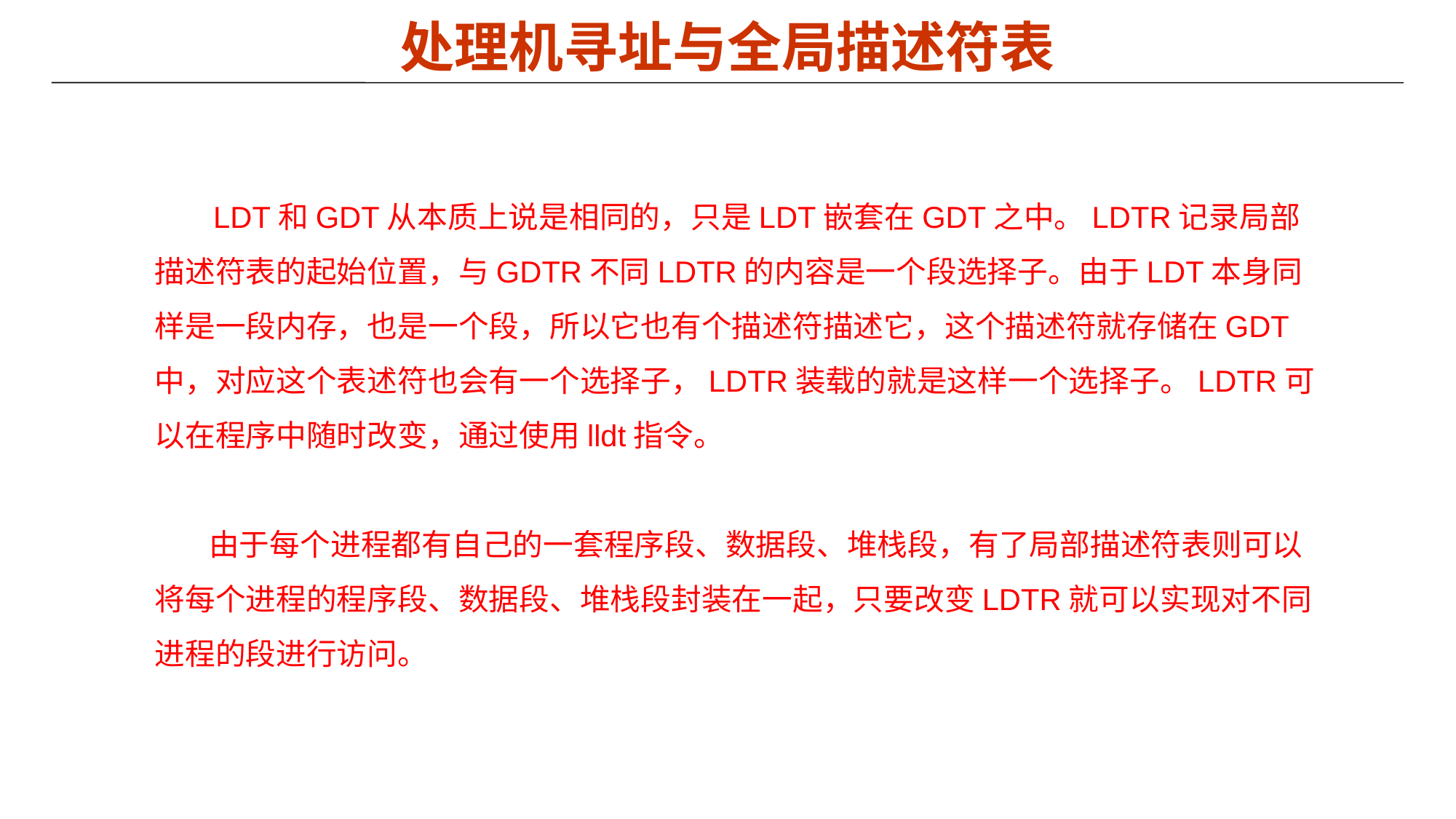

# 处理机寻址与全局描述符表
       LDT和GDT从本质上说是相同的，只是LDT嵌套在GDT之中。LDTR记录局部描述符表的起始位置，与GDTR不同LDTR的内容是一个段选择子。由于LDT本身同样是一段内存，也是一个段，所以它也有个描述符描述它，这个描述符就存储在GDT中，对应这个表述符也会有一个选择子，LDTR装载的就是这样一个选择子。LDTR可以在程序中随时改变，通过使用lldt指令。

       由于每个进程都有自己的一套程序段、数据段、堆栈段，有了局部描述符表则可以将每个进程的程序段、数据段、堆栈段封装在一起，只要改变LDTR就可以实现对不同进程的段进行访问。